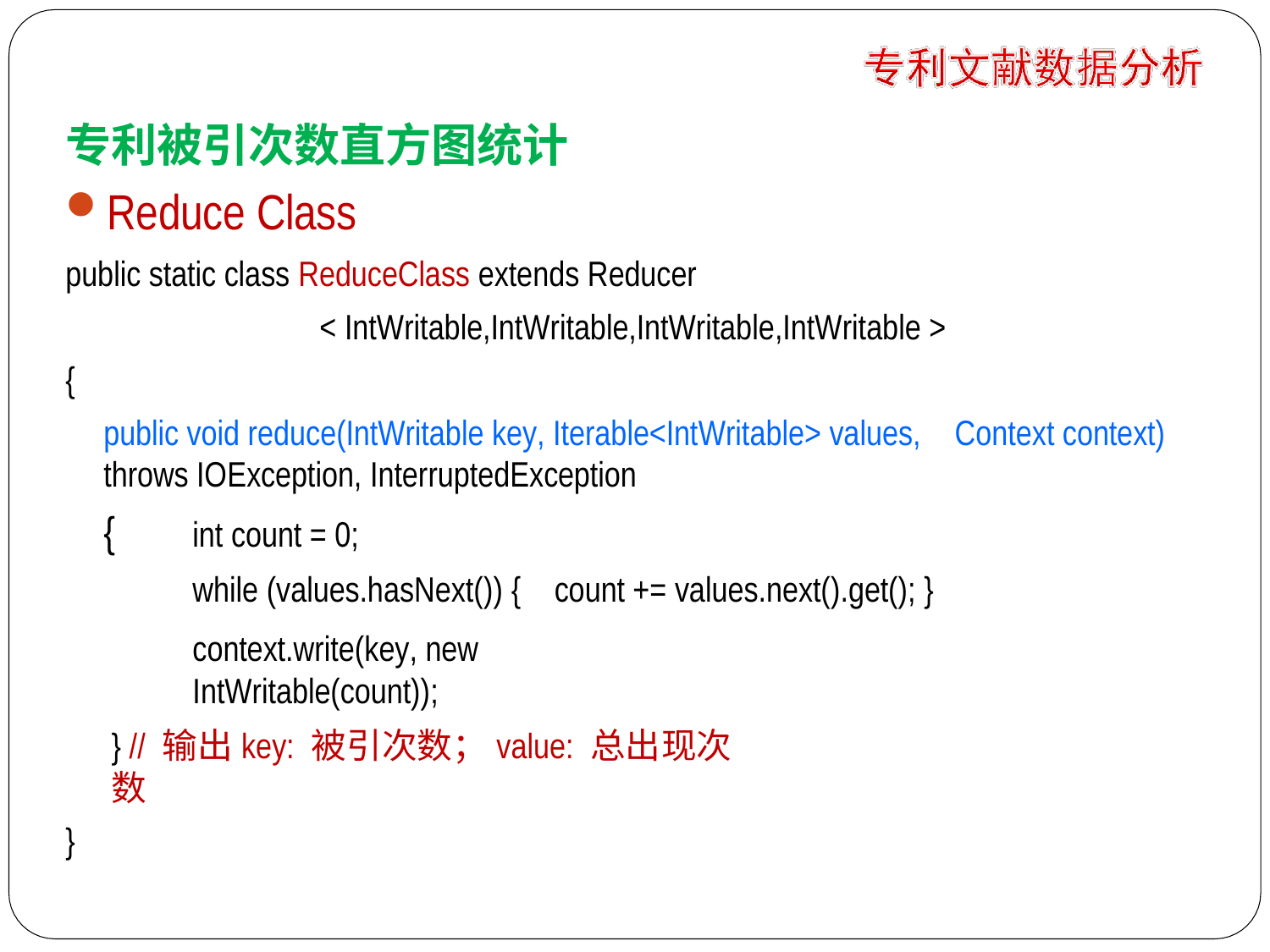

专利被引次数直方图统计
Reduce Class
public static class ReduceClass extends Reducer
< IntWritable,IntWritable,IntWritable,IntWritable >
{
public void reduce(IntWritable key, Iterable<IntWritable> values,
throws IOException, InterruptedException
Context context)
{
int count = 0;
while (values.hasNext()) {	count += values.next().get(); }
context.write(key, new IntWritable(count));
} // 输出key: 被引次数；value: 总出现次数
}